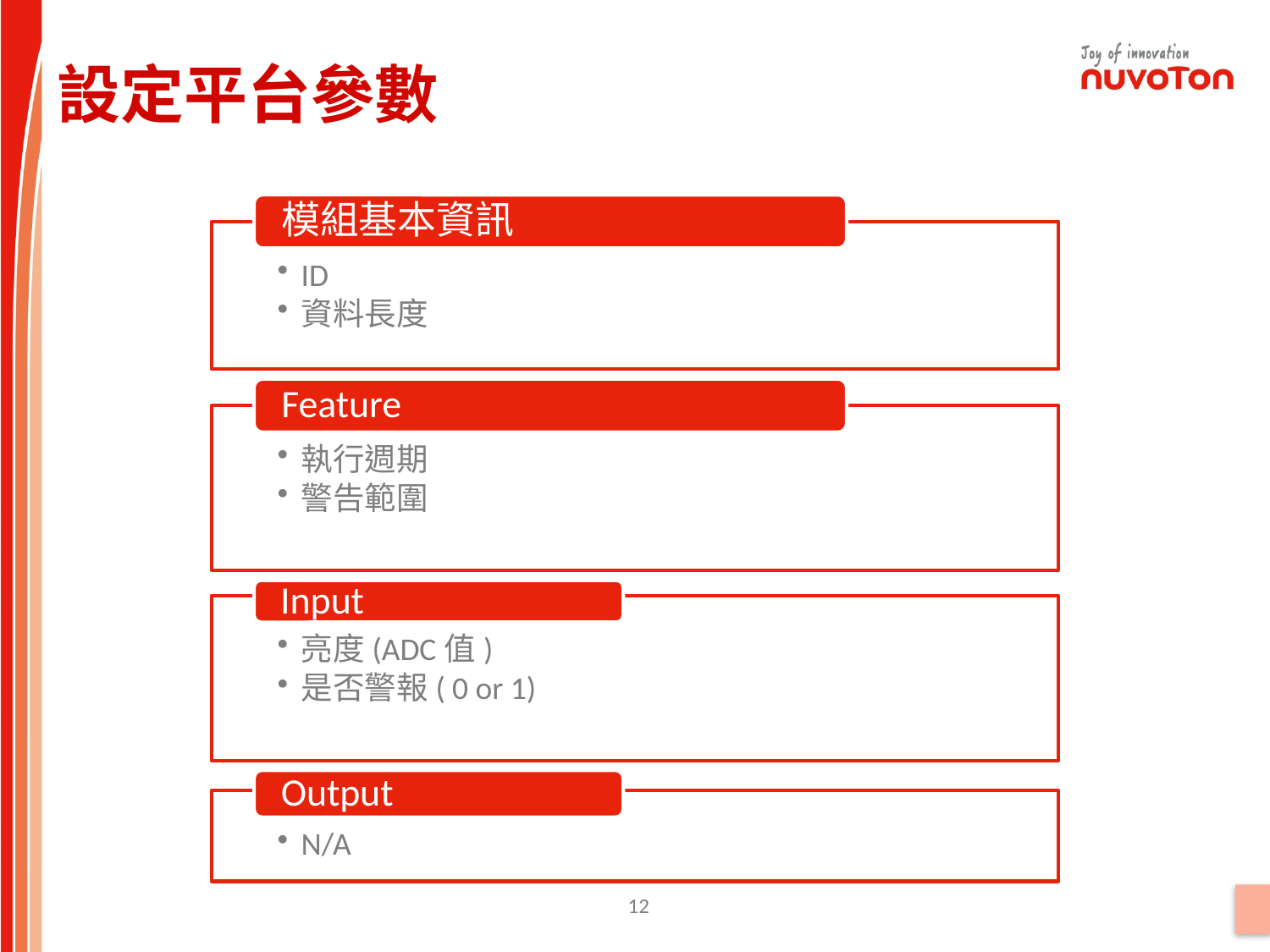

設定平台參數
ID
資料長度
模組基本資訊
執行週期
警告範圍
Feature
亮度(ADC值)
是否警報( 0 or 1)
Input
N/A
Output
12